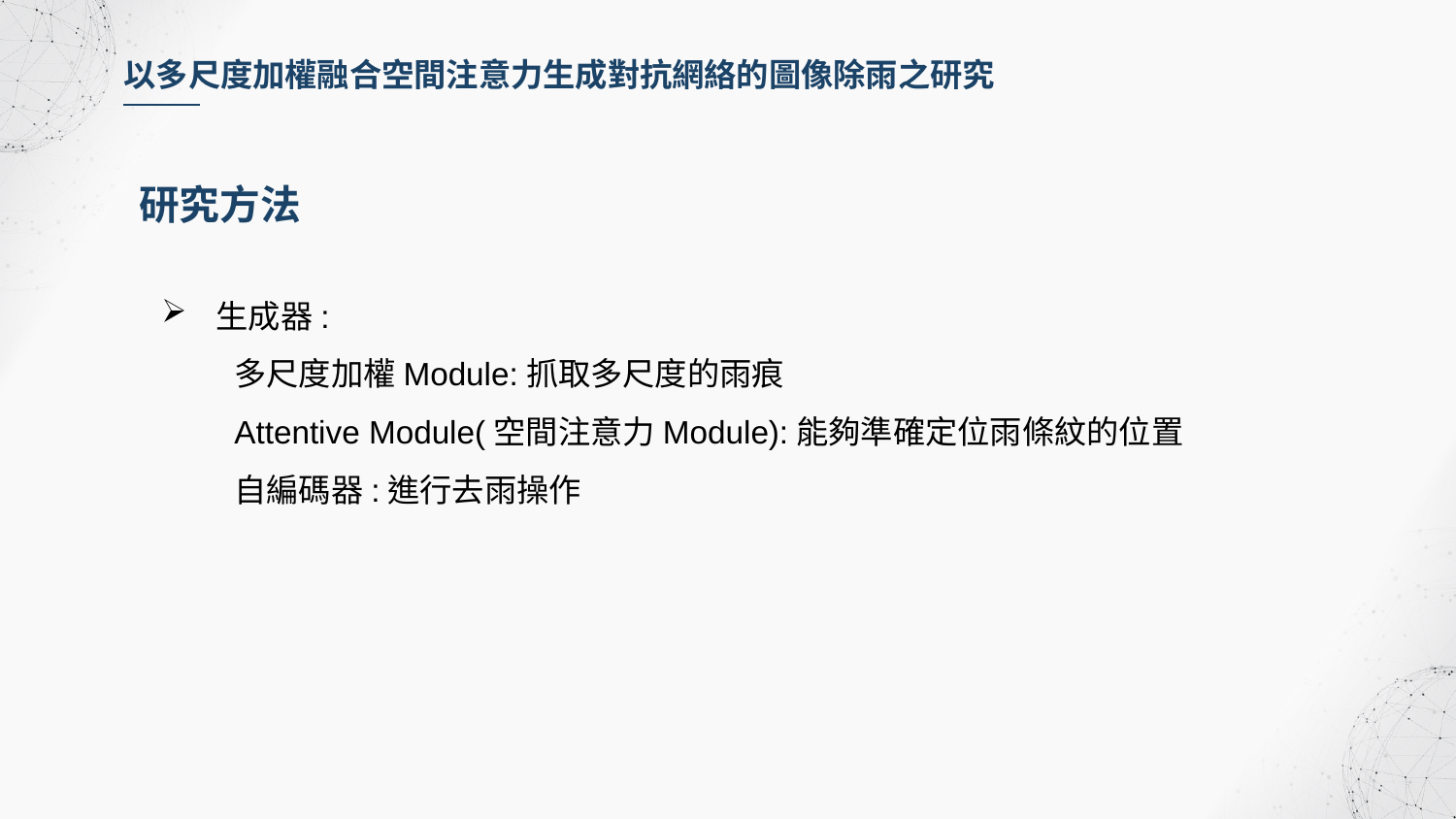

以多尺度加權融合空間注意力生成對抗網絡的圖像除雨之研究
研究方法
生成器:
多尺度加權Module:抓取多尺度的雨痕
Attentive Module(空間注意力Module):能夠準確定位雨條紋的位置
自編碼器:進行去雨操作